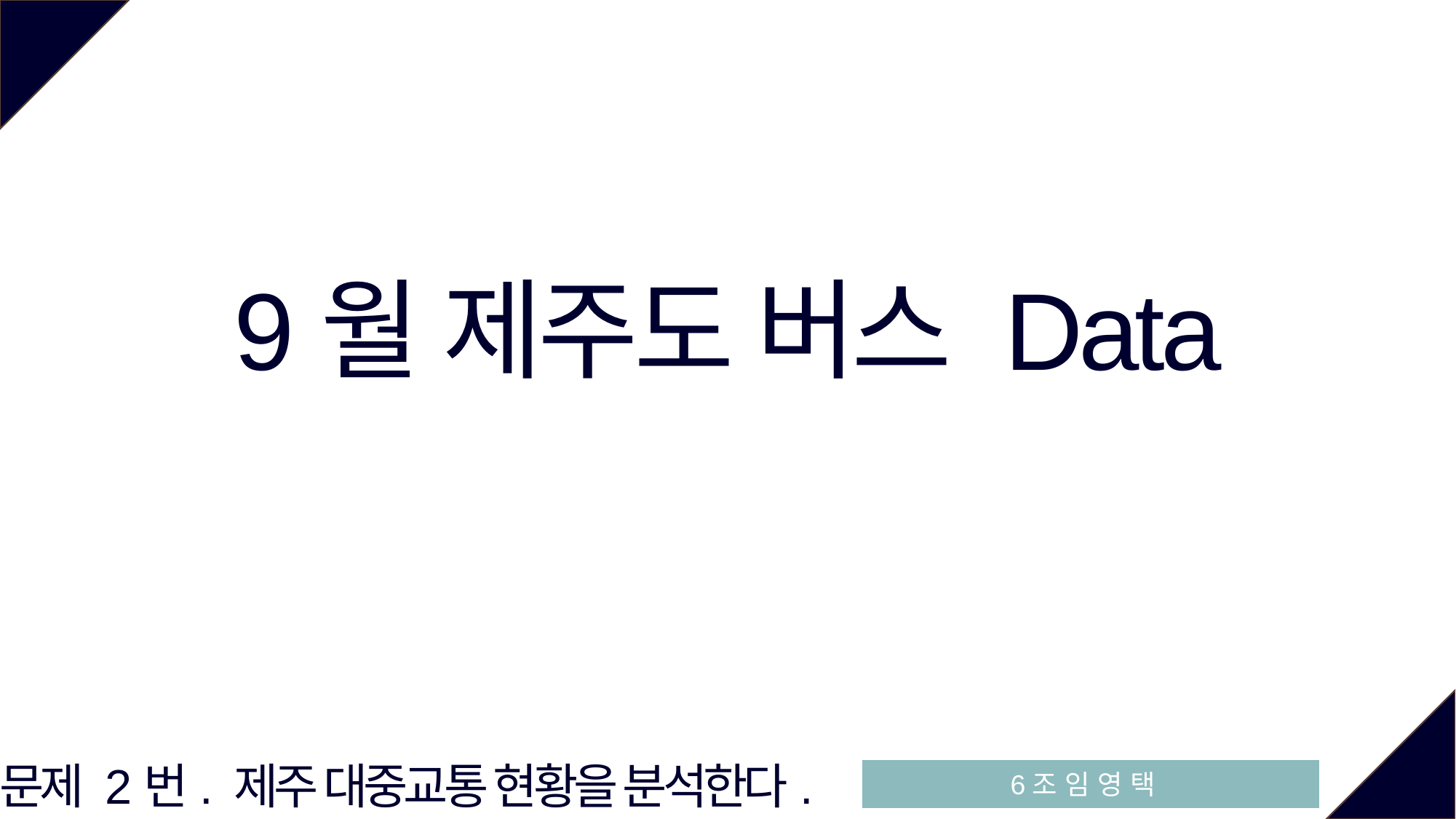

9월 제주도 버스 Data
문제 2번. 제주 대중교통 현황을 분석한다.
6조 임 영 택